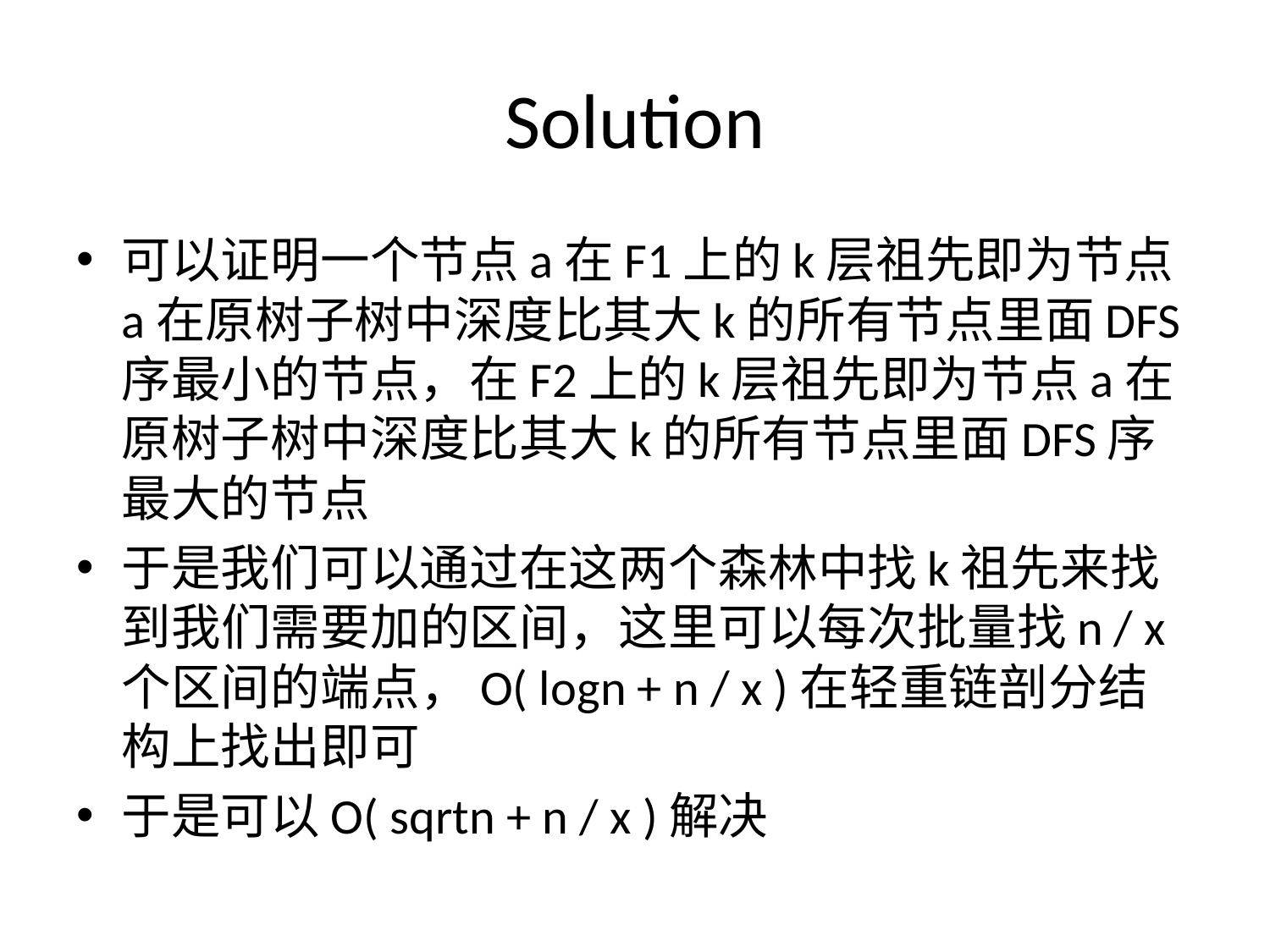

# Solution
可以证明一个节点a在F1上的k层祖先即为节点a在原树子树中深度比其大k的所有节点里面DFS序最小的节点，在F2上的k层祖先即为节点a在原树子树中深度比其大k的所有节点里面DFS序最大的节点
于是我们可以通过在这两个森林中找k祖先来找到我们需要加的区间，这里可以每次批量找n / x个区间的端点，O( logn + n / x )在轻重链剖分结构上找出即可
于是可以O( sqrtn + n / x )解决